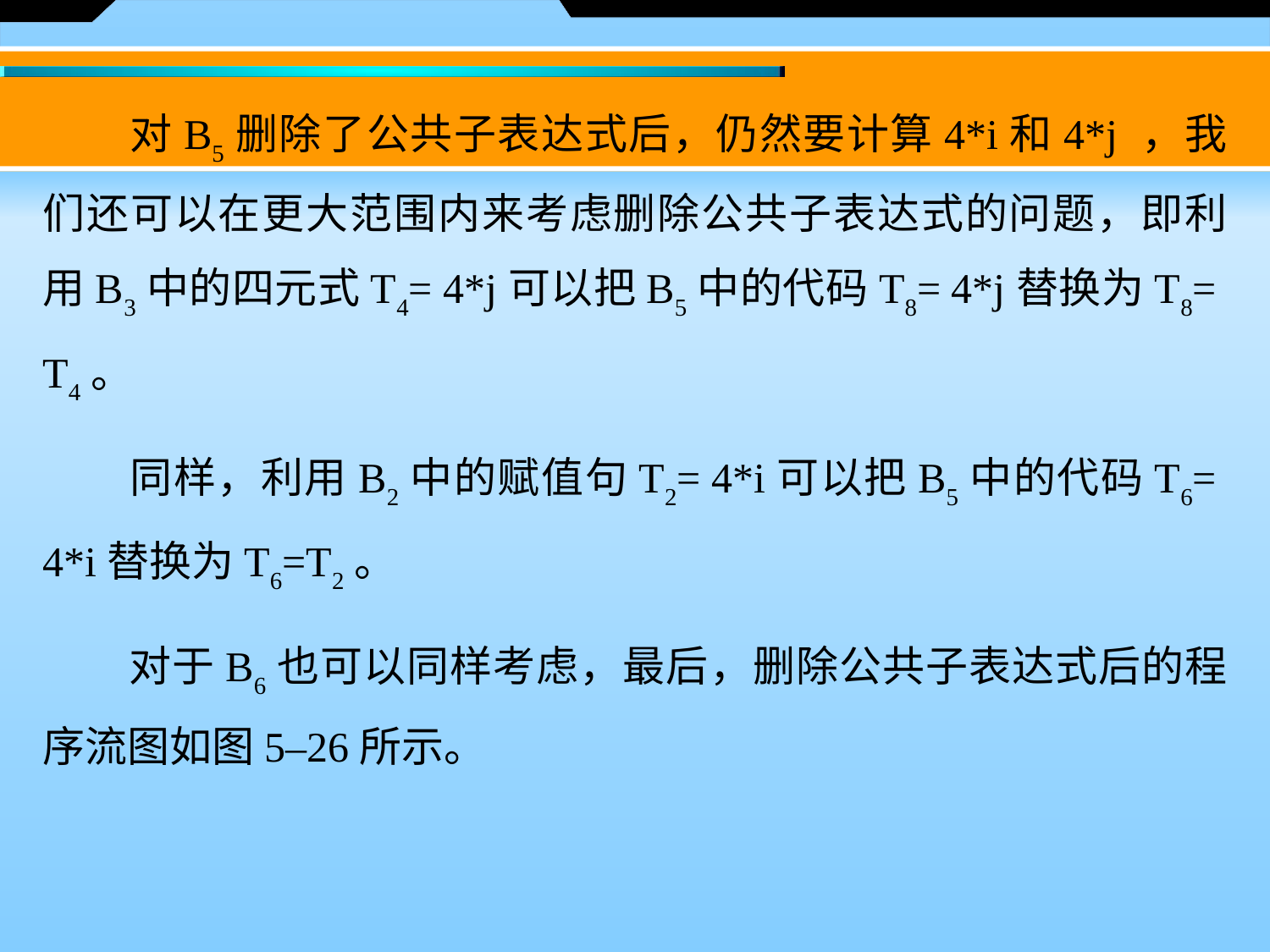

对B5删除了公共子表达式后，仍然要计算4*i和4*j ，我们还可以在更大范围内来考虑删除公共子表达式的问题，即利用B3中的四元式T4= 4*j可以把B5中的代码T8= 4*j替换为T8= T4。
　　同样，利用B2中的赋值句T2= 4*i可以把B5中的代码T6= 4*i替换为T6=T2。
　　对于B6也可以同样考虑，最后，删除公共子表达式后的程序流图如图5–26所示。